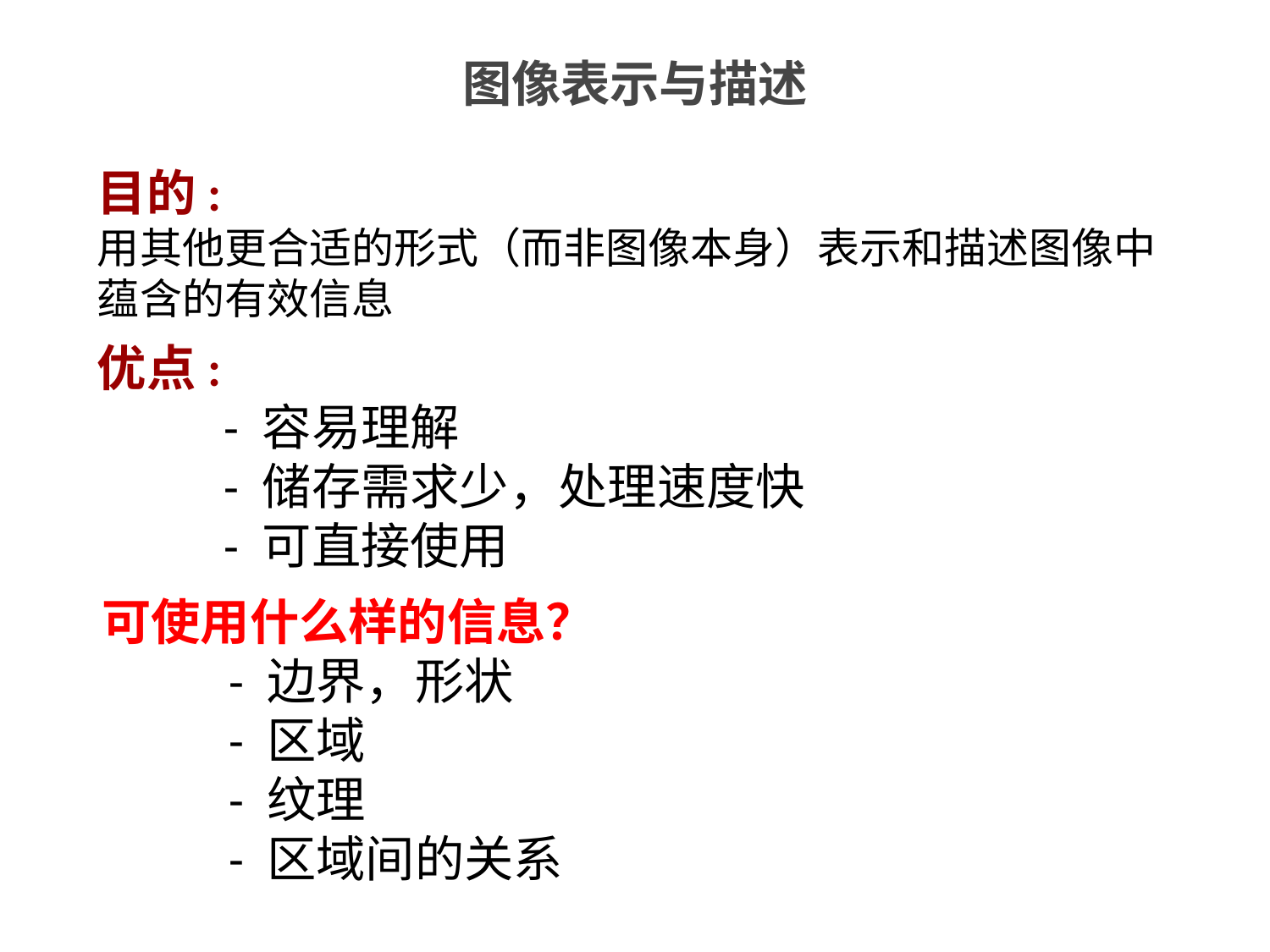

图像表示与描述
目的:
用其他更合适的形式（而非图像本身）表示和描述图像中蕴含的有效信息

优点:
	- 容易理解
	- 储存需求少，处理速度快
	- 可直接使用
可使用什么样的信息？
	- 边界，形状
	- 区域
	- 纹理
	- 区域间的关系